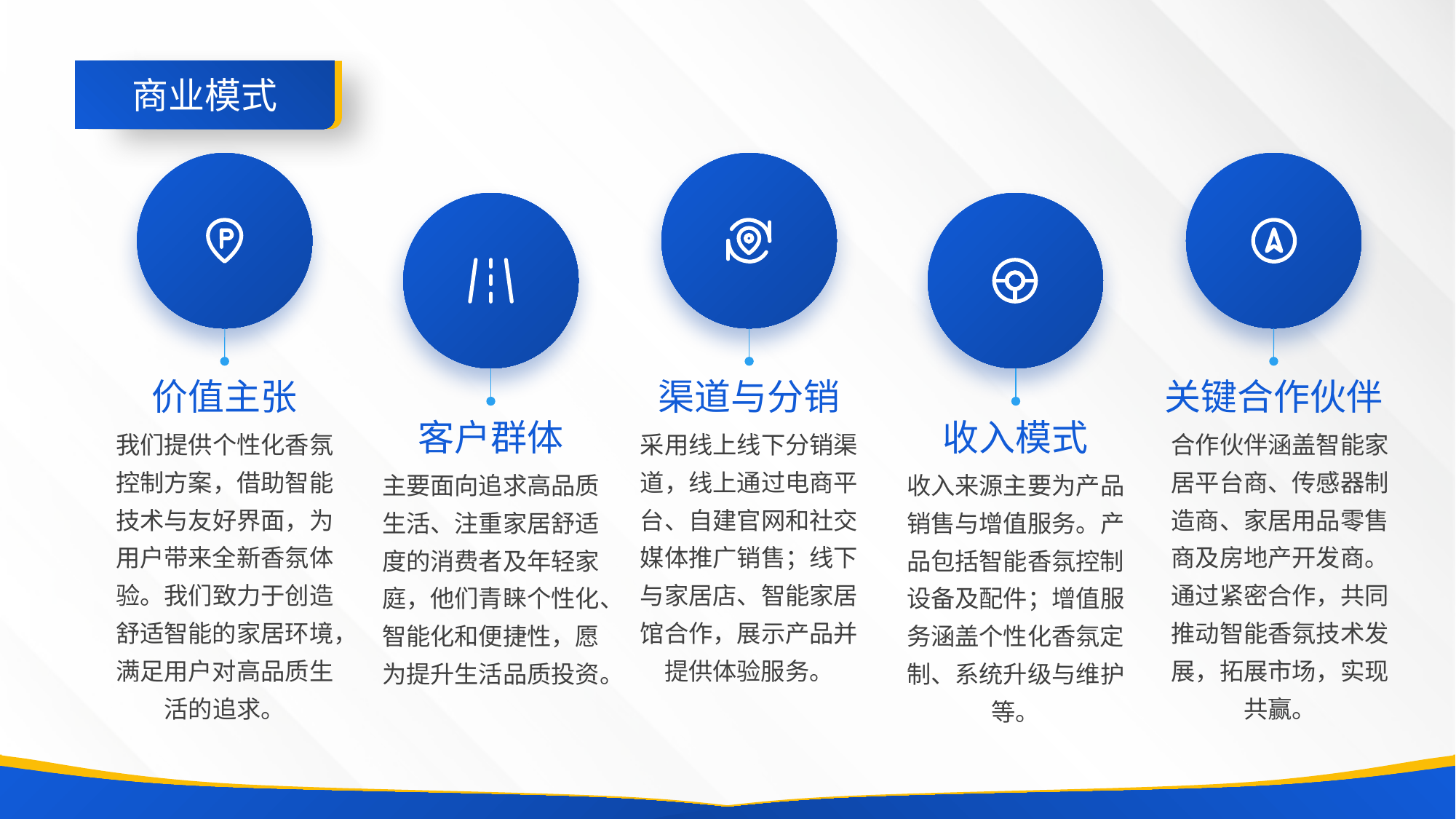

商业模式

客户群体
主要面向追求高品质生活、注重家居舒适度的消费者及年轻家庭，他们青睐个性化、智能化和便捷性，愿为提升生活品质投资。

收入模式
收入来源主要为产品销售与增值服务。产品包括智能香氛控制设备及配件；增值服务涵盖个性化香氛定制、系统升级与维护等。

价值主张
渠道与分销
关键合作伙伴
我们提供个性化香氛控制方案，借助智能技术与友好界面，为用户带来全新香氛体验。我们致力于创造舒适智能的家居环境，满足用户对高品质生活的追求。
合作伙伴涵盖智能家居平台商、传感器制造商、家居用品零售商及房地产开发商。通过紧密合作，共同推动智能香氛技术发展，拓展市场，实现共赢。
采用线上线下分销渠道，线上通过电商平台、自建官网和社交媒体推广销售；线下与家居店、智能家居馆合作，展示产品并提供体验服务。